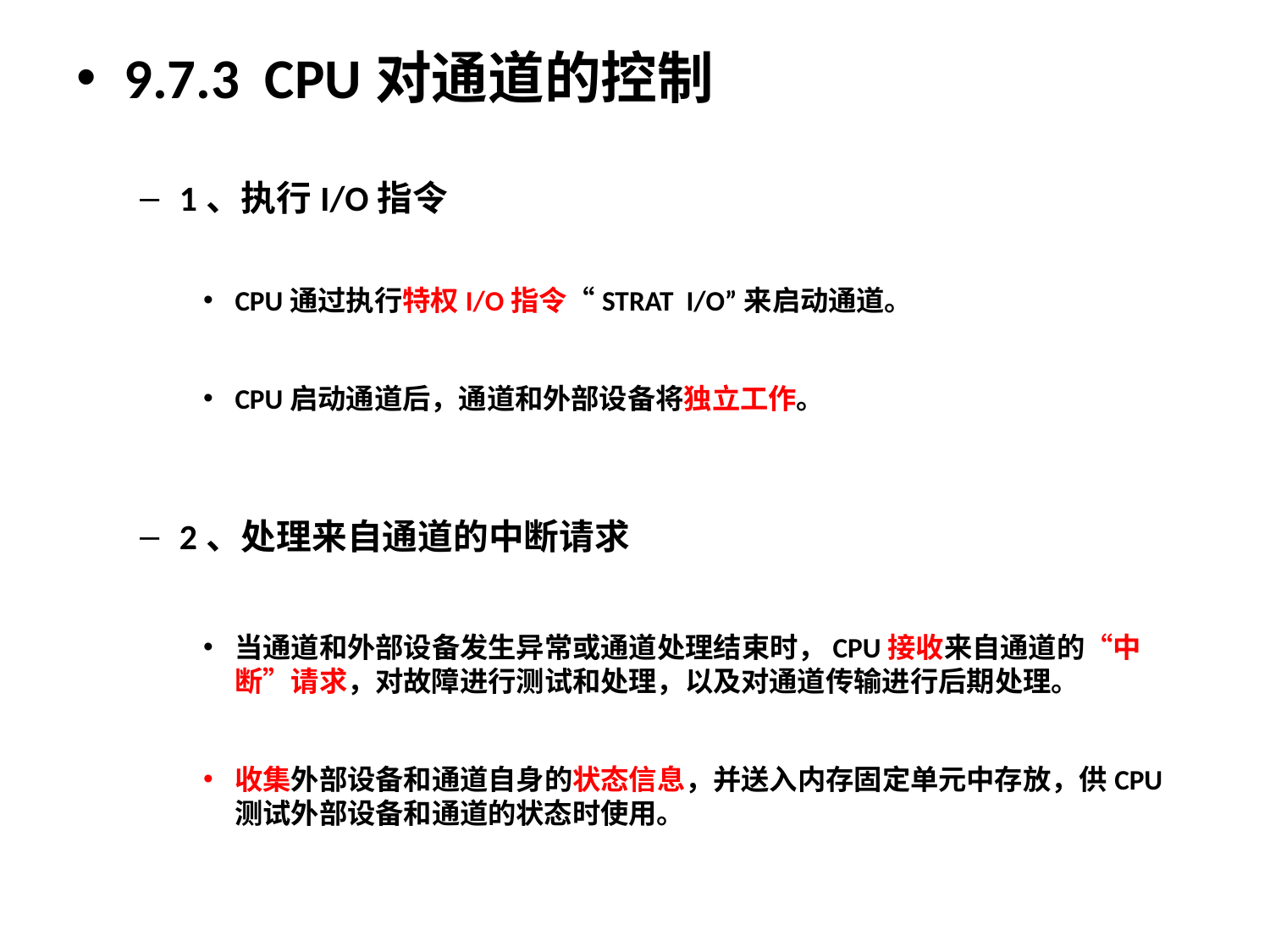

9.7.3  CPU对通道的控制

1、执行I/O指令

CPU通过执行特权I/O指令“STRAT  I/O”来启动通道。

CPU启动通道后，通道和外部设备将独立工作。

2、处理来自通道的中断请求

当通道和外部设备发生异常或通道处理结束时，CPU接收来自通道的“中断”请求，对故障进行测试和处理，以及对通道传输进行后期处理。

收集外部设备和通道自身的状态信息，并送入内存固定单元中存放，供CPU测试外部设备和通道的状态时使用。